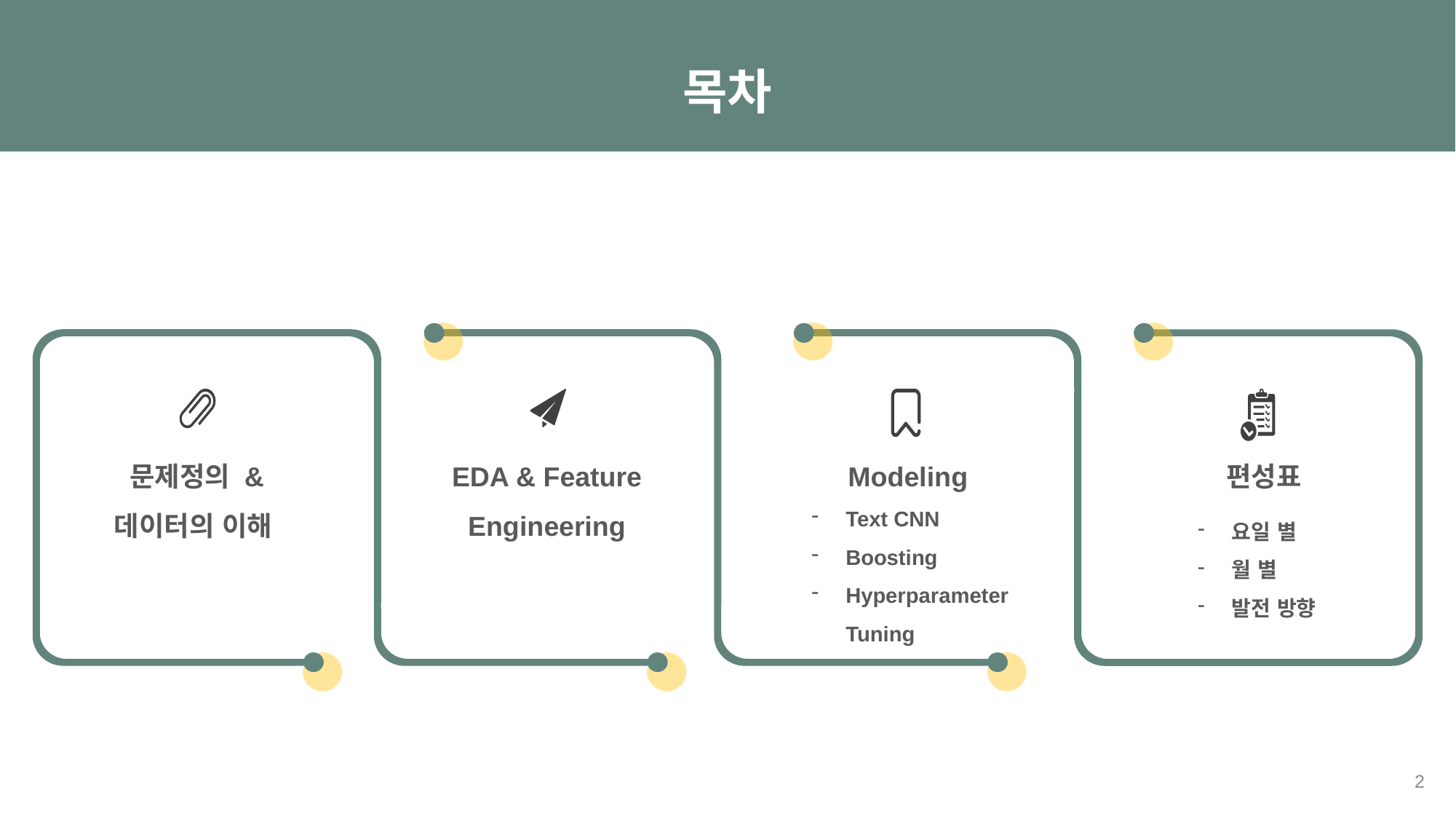

목차

문제정의 &
데이터의 이해
EDA & Feature Engineering
Modeling
편성표
Text CNN
Boosting
Hyperparameter Tuning
요일 별
월 별
발전 방향
2